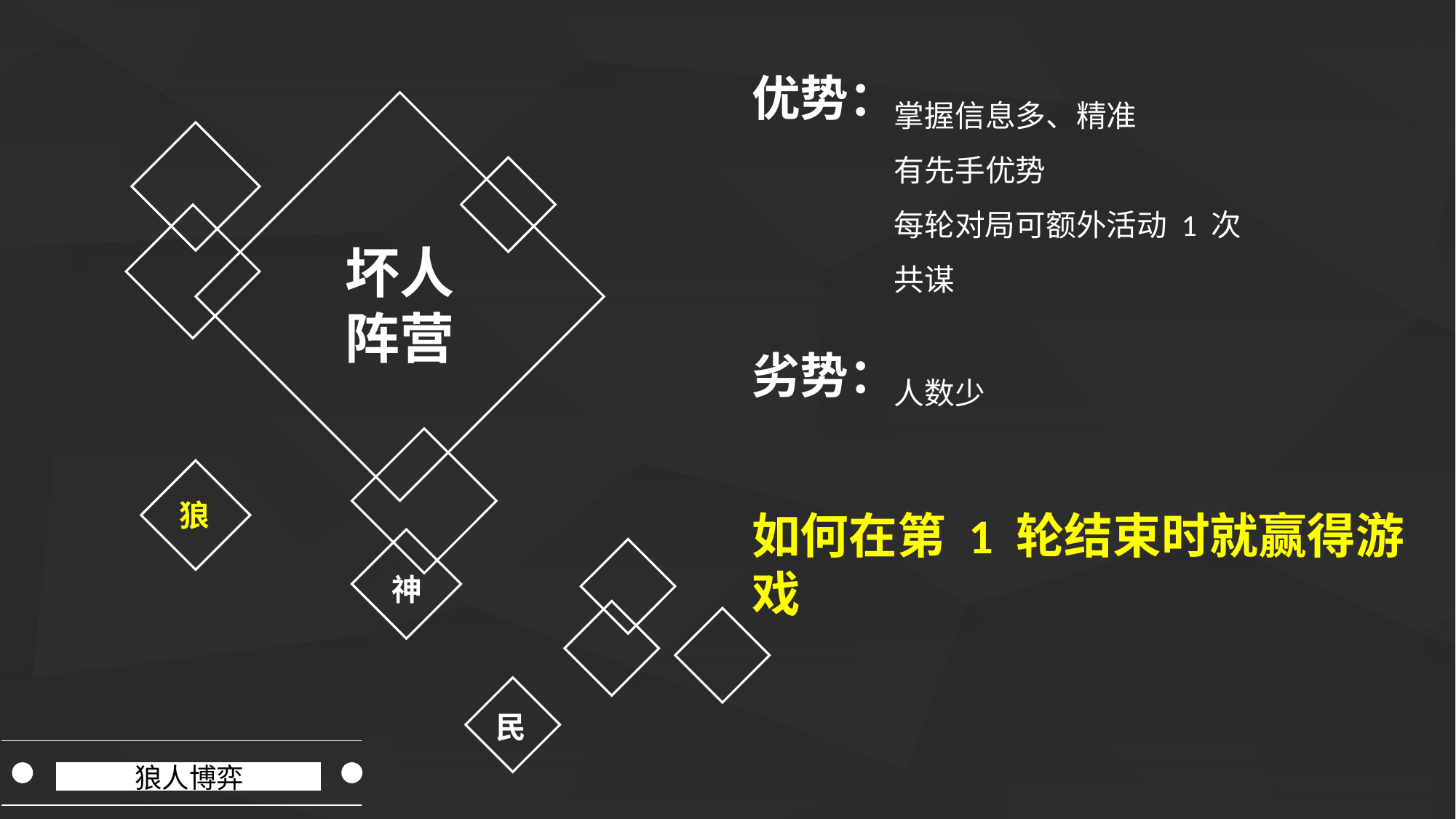

优势：
掌握信息多、精准
有先手优势
每轮对局可额外活动 1 次
共谋

坏人
阵营
劣势：
人数少

狼
如何在第 1 轮结束时就赢得游戏

神

民
狼人博弈